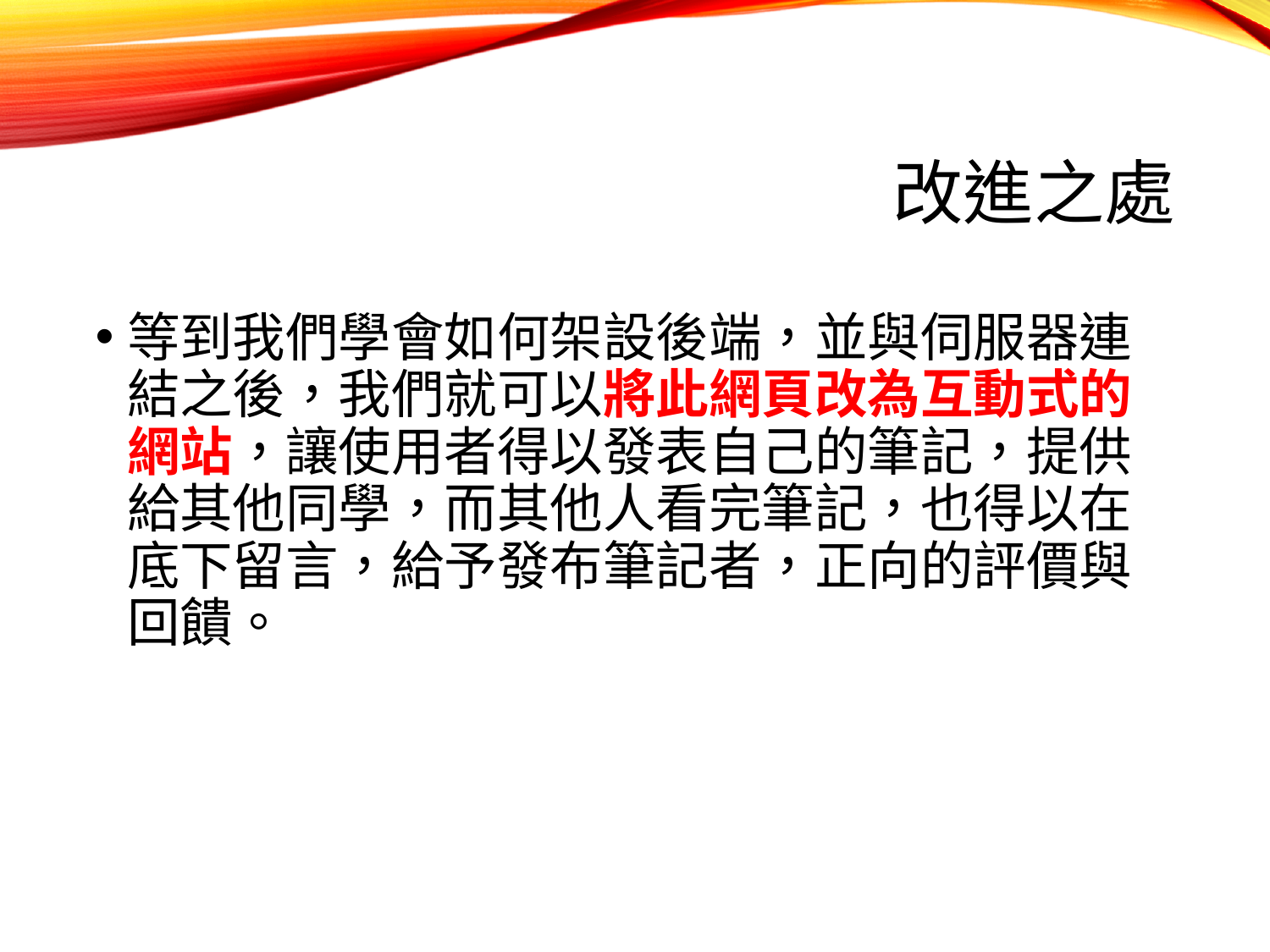

# 改進之處
等到我們學會如何架設後端，並與伺服器連結之後，我們就可以將此網頁改為互動式的網站，讓使用者得以發表自己的筆記，提供給其他同學，而其他人看完筆記，也得以在底下留言，給予發布筆記者，正向的評價與回饋。